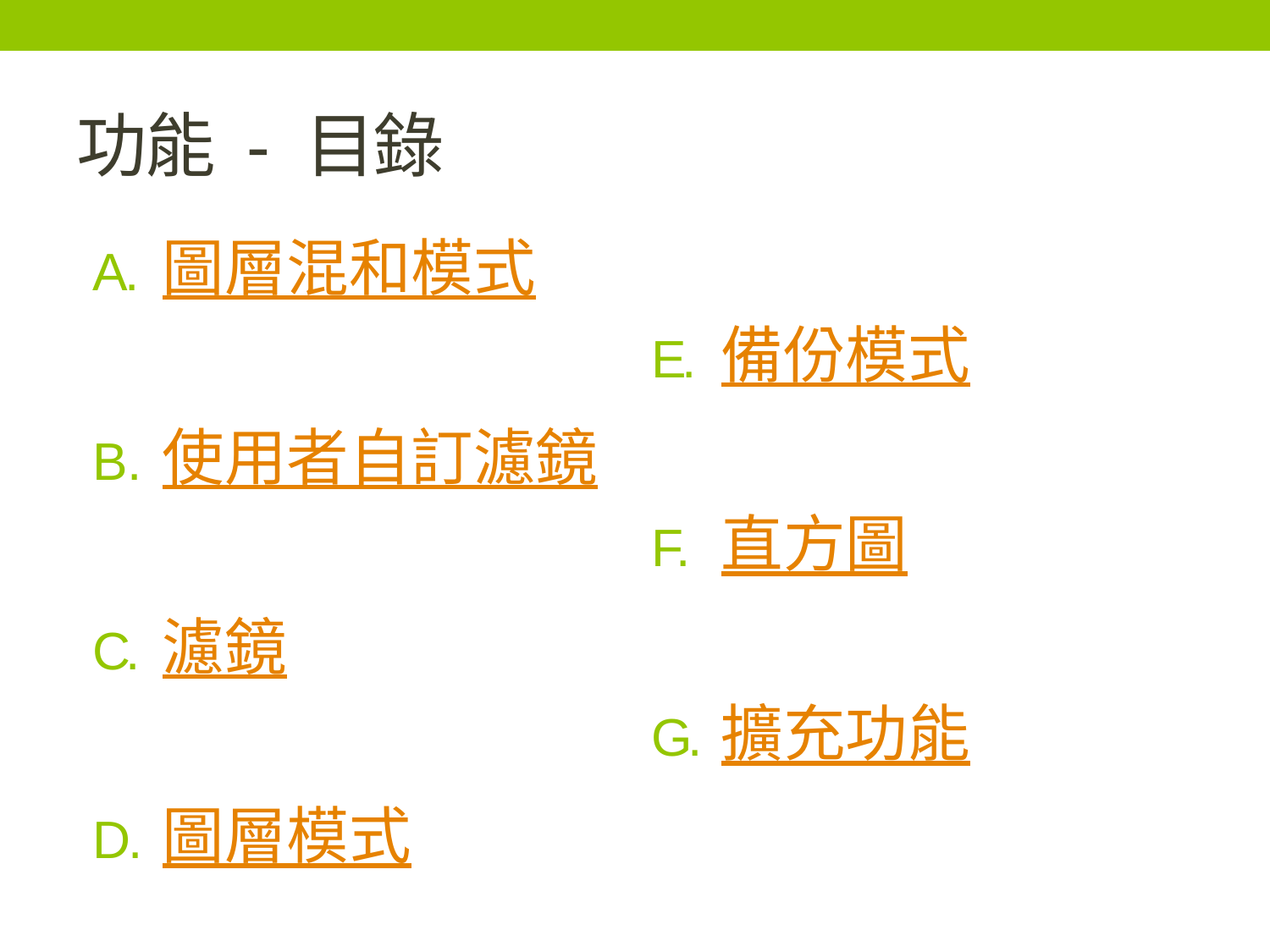

# 功能 - 目錄
圖層混和模式

使用者自訂濾鏡

濾鏡

圖層模式

備份模式

直方圖

擴充功能